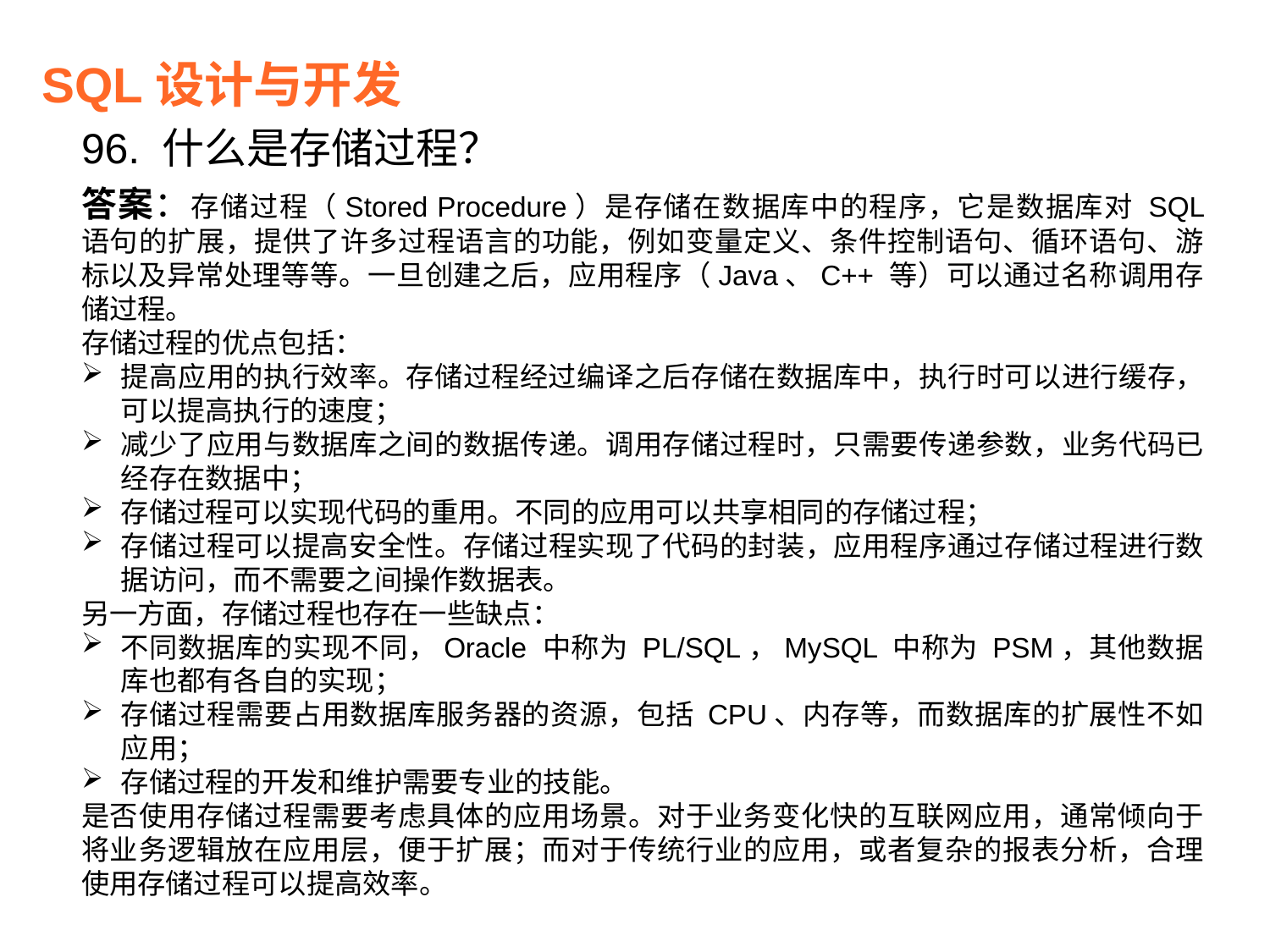

SQL设计与开发
96. 什么是存储过程？
答案：存储过程（Stored Procedure）是存储在数据库中的程序，它是数据库对 SQL 语句的扩展，提供了许多过程语言的功能，例如变量定义、条件控制语句、循环语句、游标以及异常处理等等。一旦创建之后，应用程序（Java、C++ 等）可以通过名称调用存储过程。
存储过程的优点包括：
提高应用的执行效率。存储过程经过编译之后存储在数据库中，执行时可以进行缓存，可以提高执行的速度；
减少了应用与数据库之间的数据传递。调用存储过程时，只需要传递参数，业务代码已经存在数据中；
存储过程可以实现代码的重用。不同的应用可以共享相同的存储过程；
存储过程可以提高安全性。存储过程实现了代码的封装，应用程序通过存储过程进行数据访问，而不需要之间操作数据表。
另一方面，存储过程也存在一些缺点：
不同数据库的实现不同，Oracle 中称为 PL/SQL，MySQL 中称为 PSM，其他数据库也都有各自的实现；
存储过程需要占用数据库服务器的资源，包括 CPU、内存等，而数据库的扩展性不如应用；
存储过程的开发和维护需要专业的技能。
是否使用存储过程需要考虑具体的应用场景。对于业务变化快的互联网应用，通常倾向于将业务逻辑放在应用层，便于扩展；而对于传统行业的应用，或者复杂的报表分析，合理使用存储过程可以提高效率。